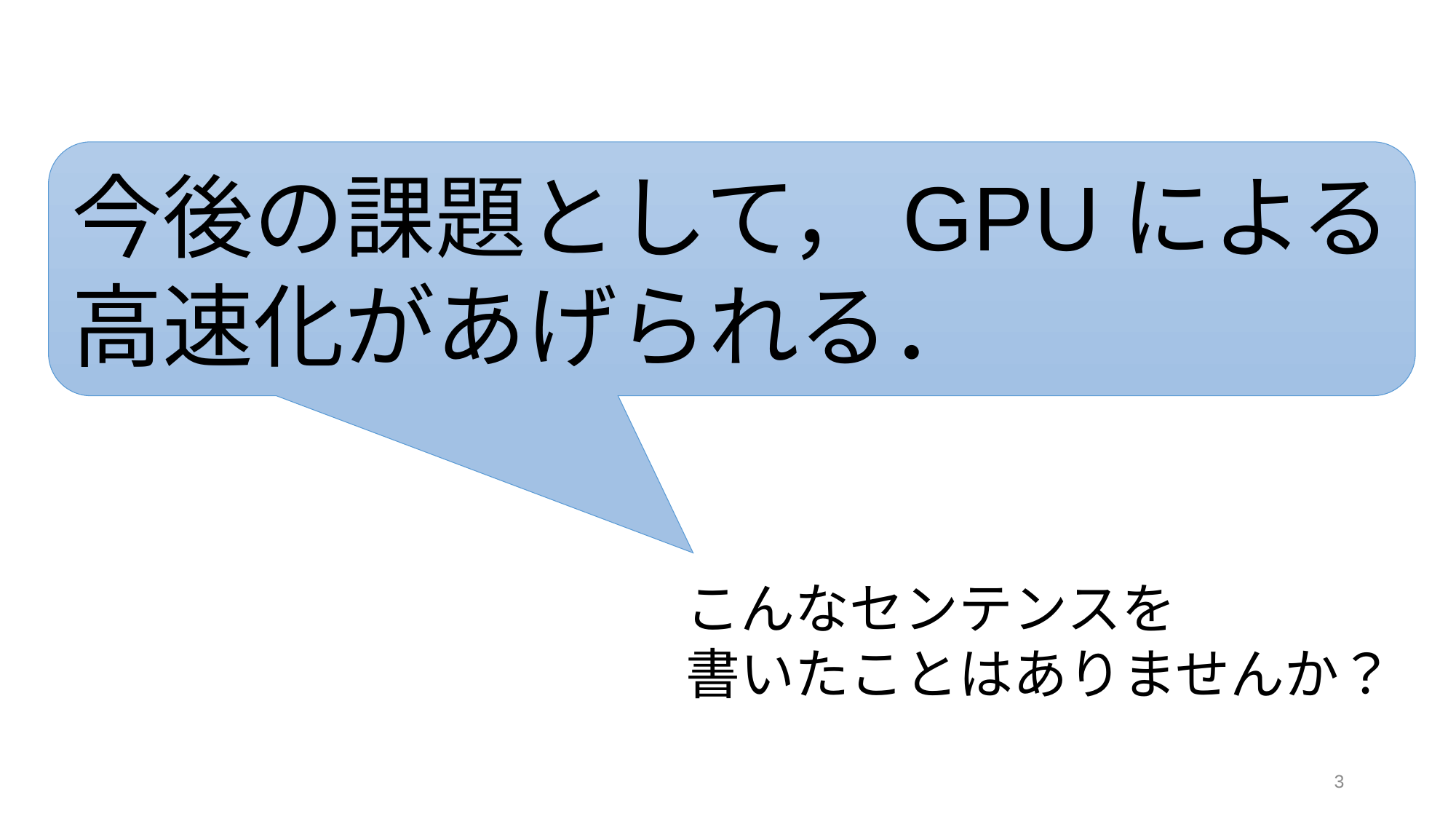

今後の課題として，GPUによる高速化があげられる．
こんなセンテンスを
書いたことはありませんか？
3